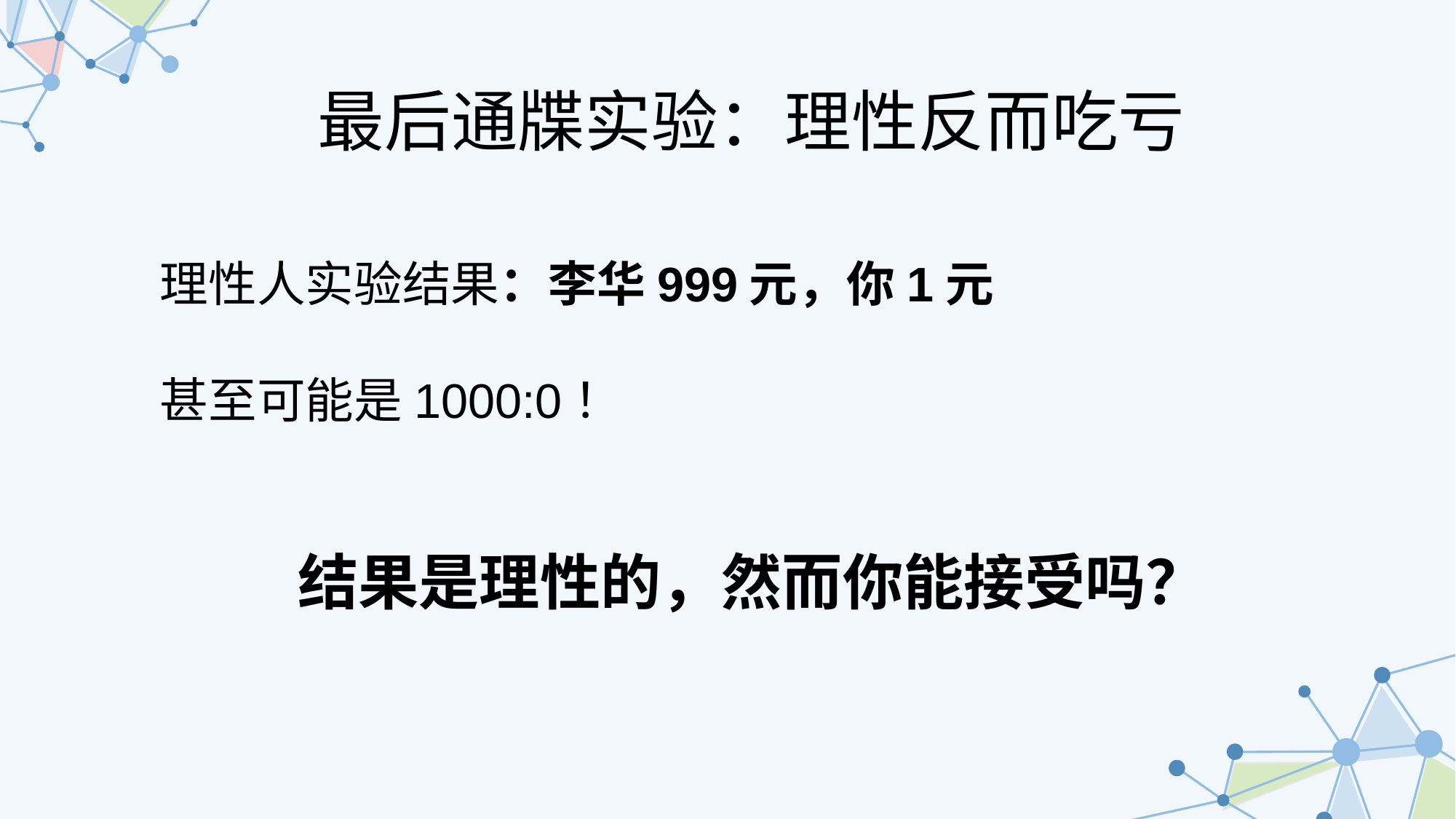

最后通牒实验：理性反而吃亏
理性人实验结果：李华999元，你1元

甚至可能是1000:0！

结果是理性的，然而你能接受吗？